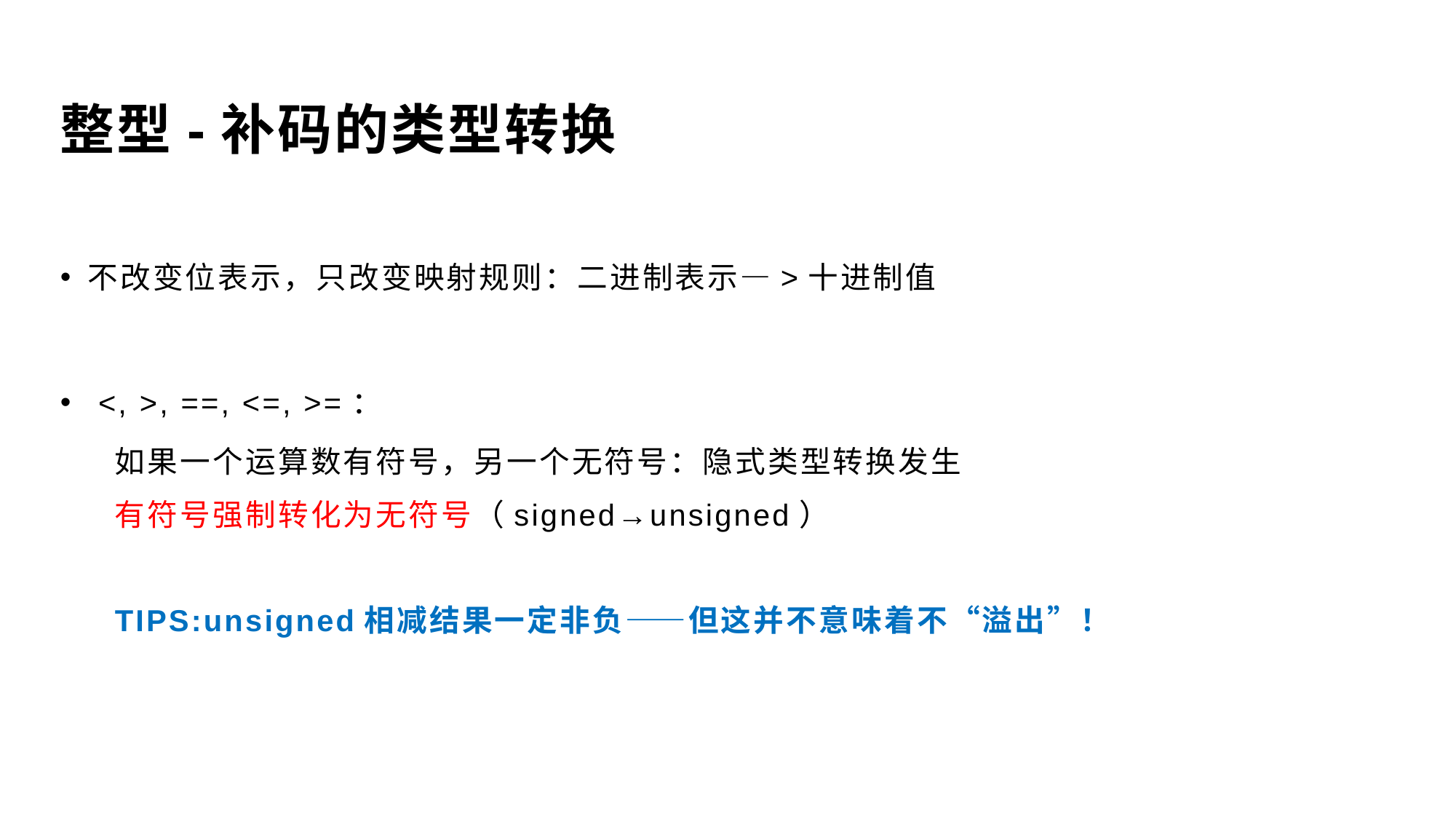

整型-补码的类型转换

不改变位表示，只改变映射规则：二进制表示—>十进制值

 <, >, ==, <=, >=：
如果一个运算数有符号，另一个无符号：隐式类型转换发生
有符号强制转化为无符号（signed→unsigned）

TIPS:unsigned相减结果一定非负——但这并不意味着不“溢出”！